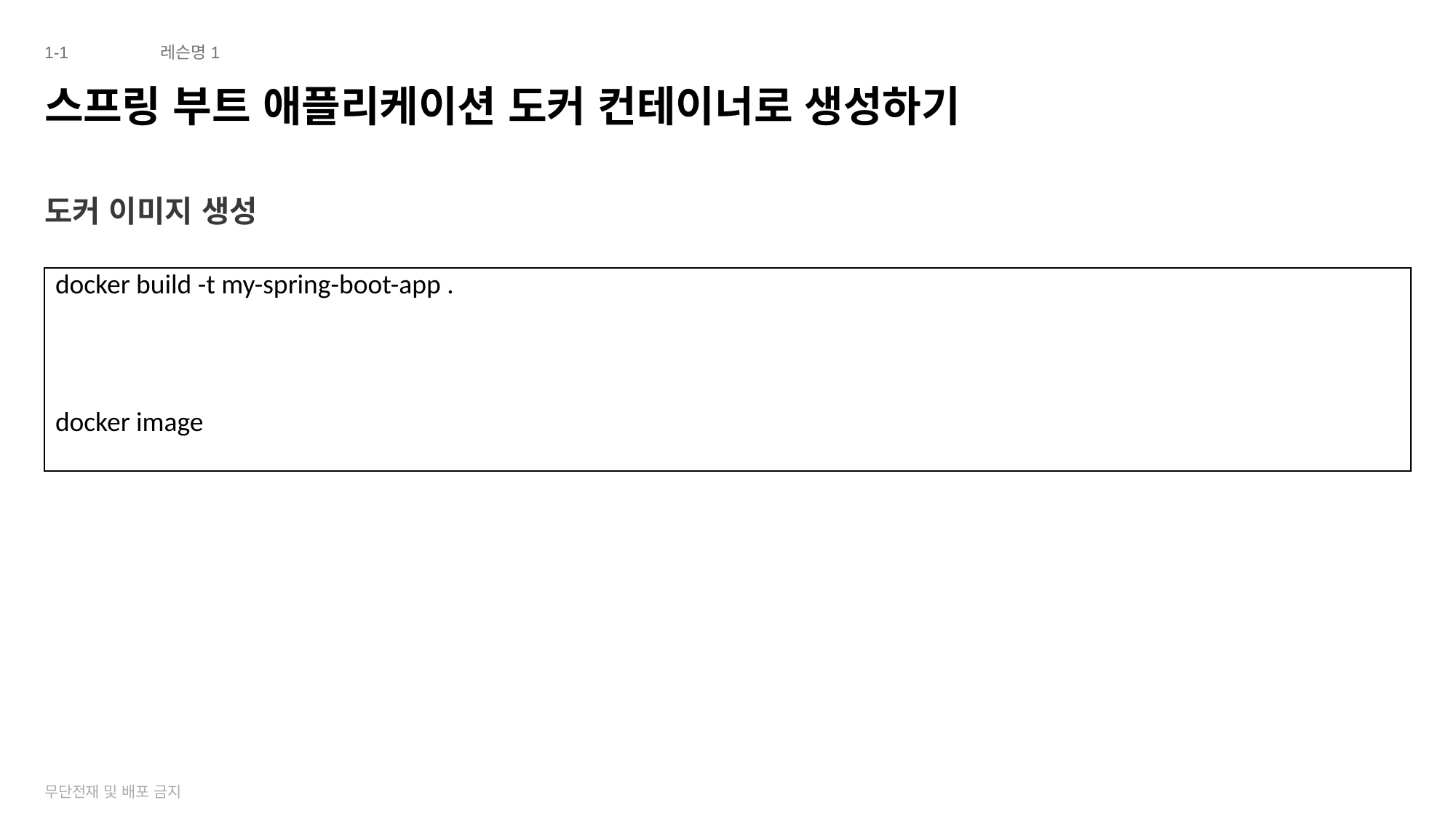

1-1
레슨명1
# 스프링 부트 애플리케이션 도커 컨테이너로 생성하기
도커 이미지 생성

| docker build -t my-spring-boot-app . docker image |
| --- |